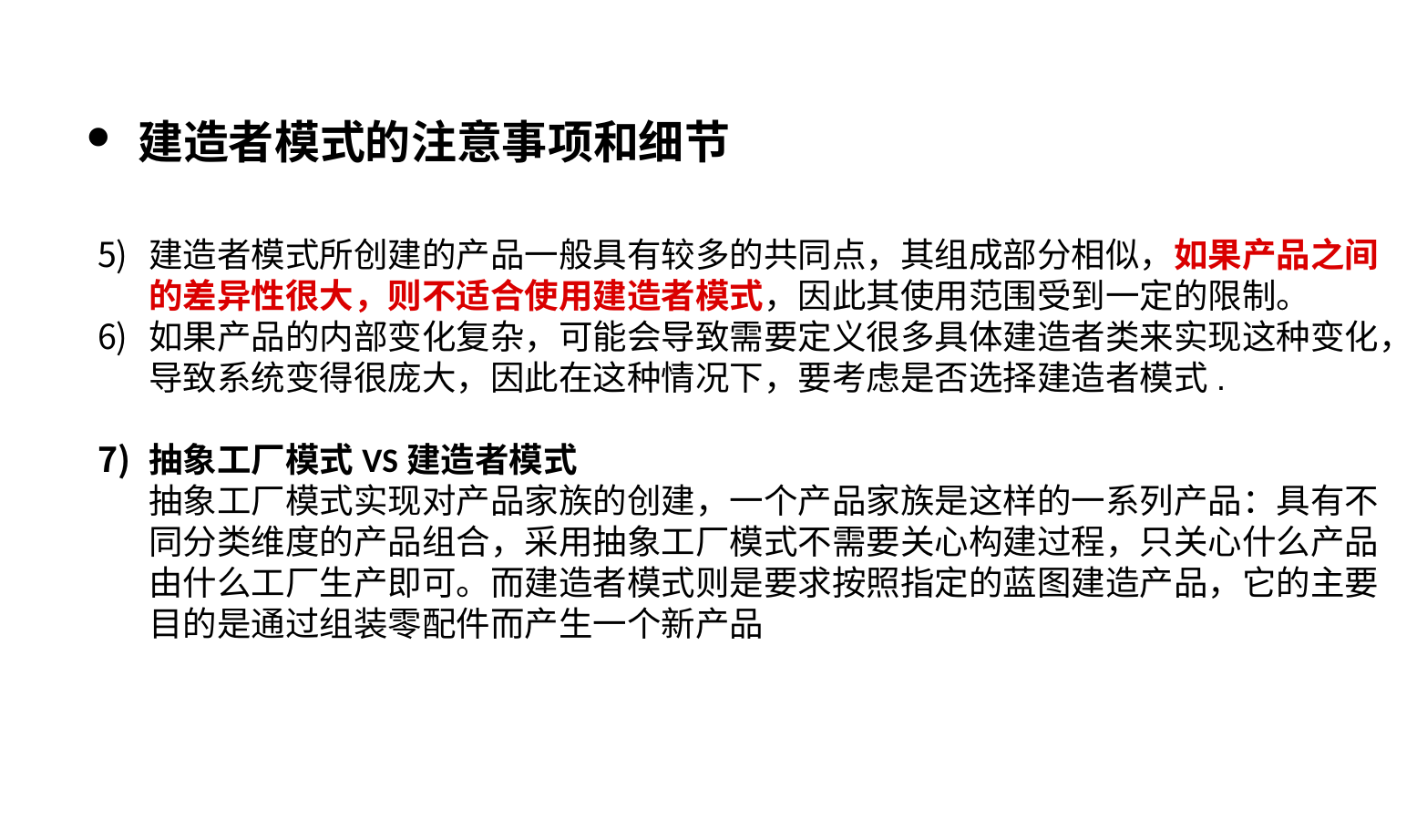

建造者模式的注意事项和细节

建造者模式所创建的产品一般具有较多的共同点，其组成部分相似，如果产品之间的差异性很大，则不适合使用建造者模式，因此其使用范围受到一定的限制。
如果产品的内部变化复杂，可能会导致需要定义很多具体建造者类来实现这种变化，导致系统变得很庞大，因此在这种情况下，要考虑是否选择建造者模式.

抽象工厂模式VS建造者模式
抽象工厂模式实现对产品家族的创建，一个产品家族是这样的一系列产品：具有不同分类维度的产品组合，采用抽象工厂模式不需要关心构建过程，只关心什么产品由什么工厂生产即可。而建造者模式则是要求按照指定的蓝图建造产品，它的主要目的是通过组装零配件而产生一个新产品